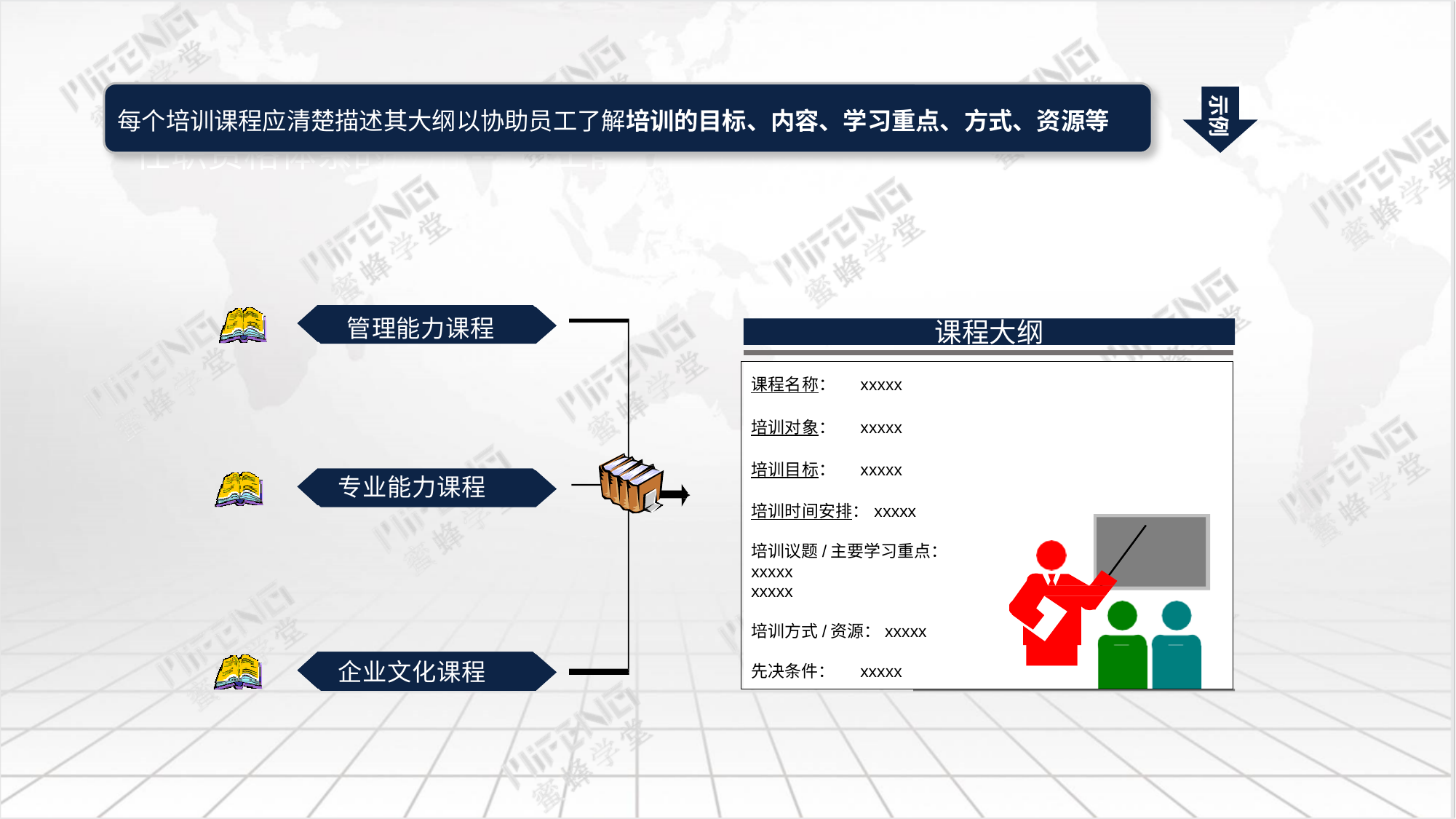

管理能力课程

课程大纲

课程名称：	xxxxx

培训对象：	xxxxx

培训目标：	xxxxx

培训时间安排：xxxxx

培训议题/主要学习重点：
xxxxx
xxxxx

培训方式/资源：xxxxx

先决条件：	xxxxx

专业能力课程

企业文化课程